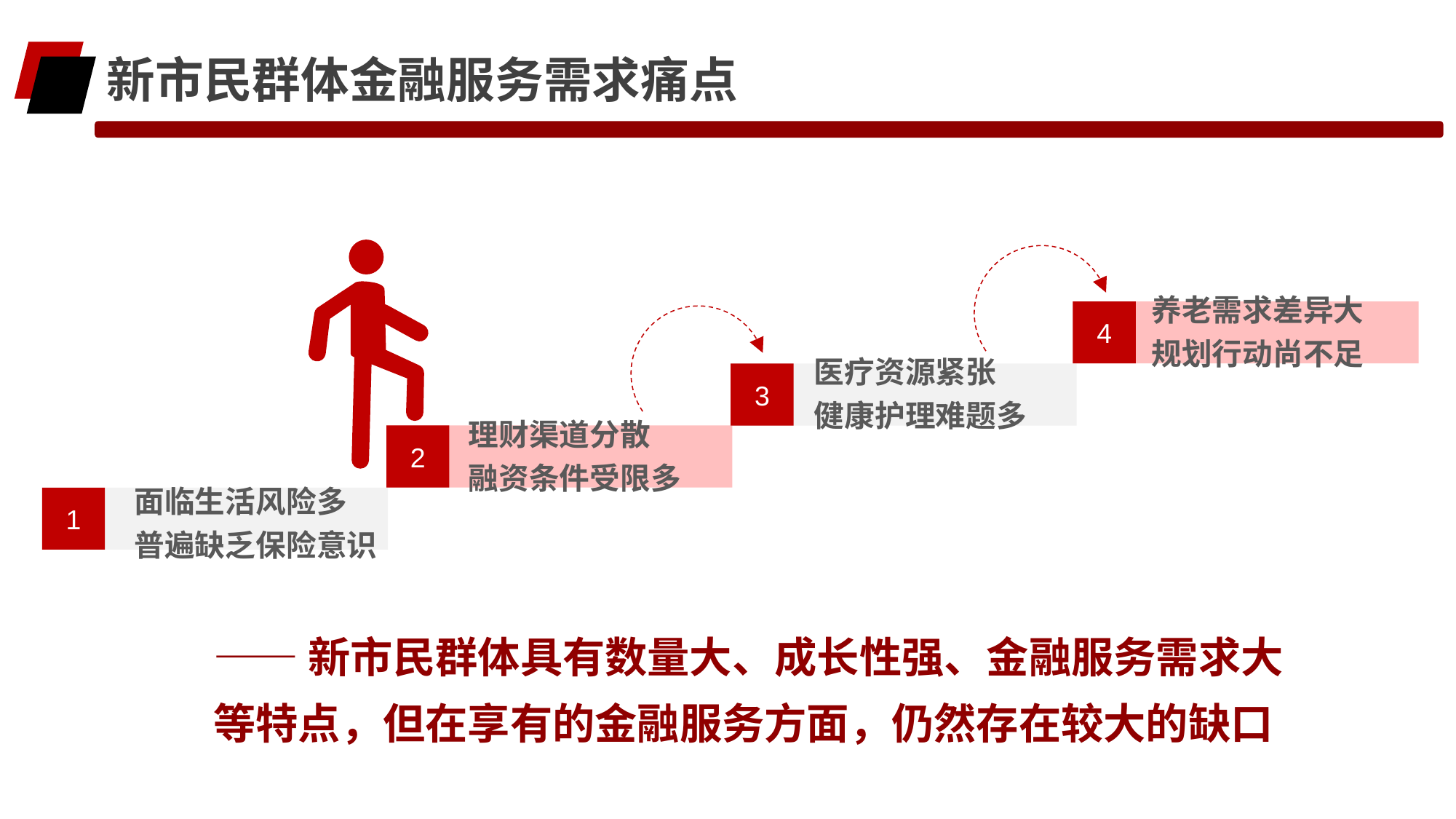

新市民群体金融服务需求痛点

4

3

2

1
养老需求差异大
规划行动尚不足
医疗资源紧张
健康护理难题多
理财渠道分散
融资条件受限多
面临生活风险多
普遍缺乏保险意识
——新市民群体具有数量大、成长性强、金融服务需求大等特点，但在享有的金融服务方面，仍然存在较大的缺口